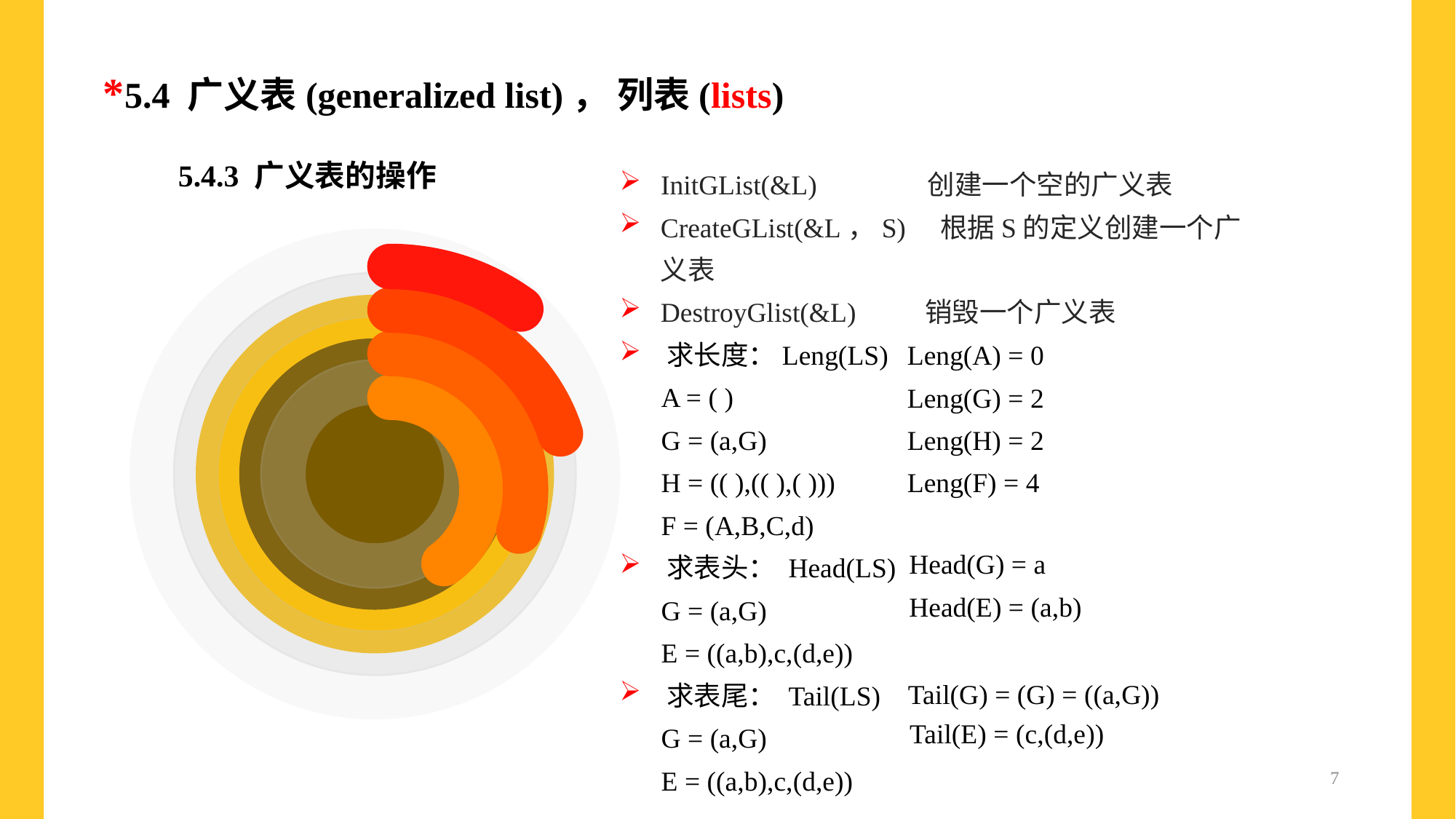

*5.4 广义表(generalized list)， 列表(lists)
5.4.3 广义表的操作
 InitGList(&L)               创建一个空的广义表
CreateGList(&L，S)    根据S的定义创建一个广义表
DestroyGlist(&L)         销毁一个广义表
 求长度：Leng(LS)
      A = ( )
      G = (a,G)
      H = (( ),(( ),( )))
      F = (A,B,C,d)
 求表头： Head(LS)
      G = (a,G)
      E = ((a,b),c,(d,e))
 求表尾： Tail(LS)
      G = (a,G)
      E = ((a,b),c,(d,e))

10%

Leng(A) = 0
Leng(G) = 2
Leng(H) = 2
Leng(F) = 4

Supporting text here.

2%
Head(G) = a
Head(E) = (a,b)
30%
Tail(G) = (G) = ((a,G))
Tail(E) = (c,(d,e))
7